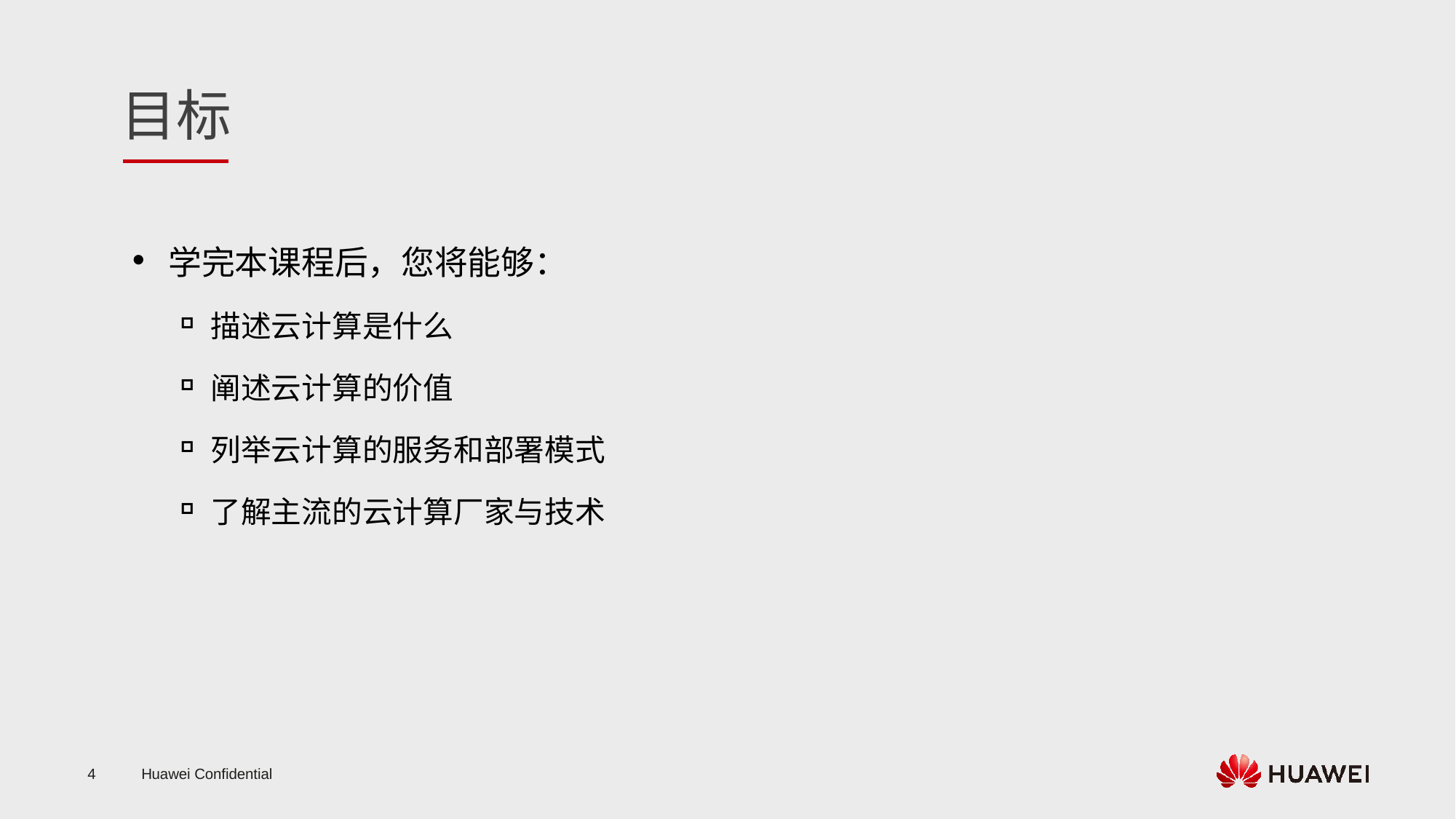

学完本课程后，您将能够：
描述云计算是什么
阐述云计算的价值
列举云计算的服务和部署模式
了解主流的云计算厂家与技术